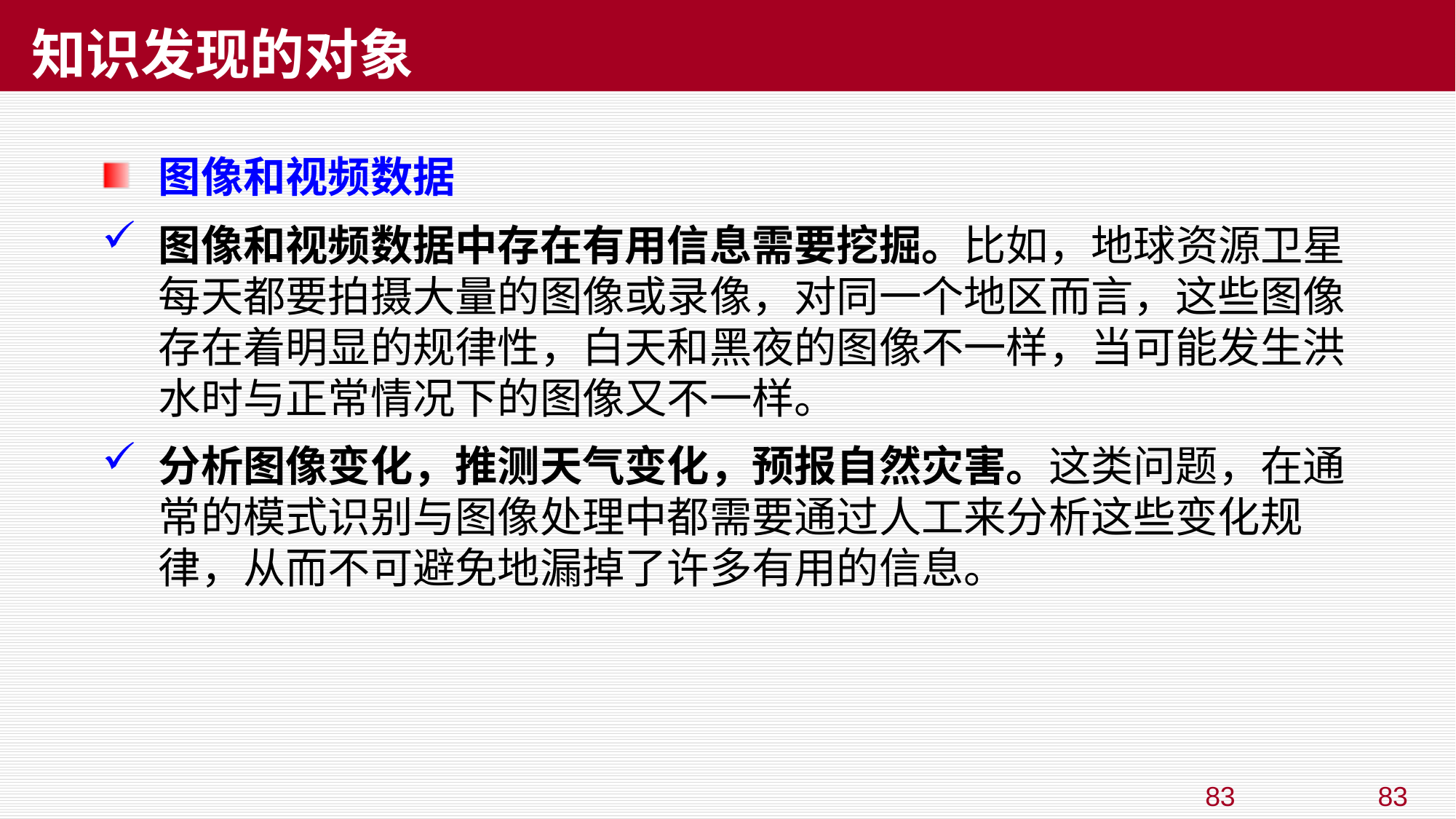

# 知识发现的对象
图像和视频数据
图像和视频数据中存在有用信息需要挖掘。比如，地球资源卫星每天都要拍摄大量的图像或录像，对同一个地区而言，这些图像存在着明显的规律性，白天和黑夜的图像不一样，当可能发生洪水时与正常情况下的图像又不一样。
分析图像变化，推测天气变化，预报自然灾害。这类问题，在通常的模式识别与图像处理中都需要通过人工来分析这些变化规律，从而不可避免地漏掉了许多有用的信息。
83
83